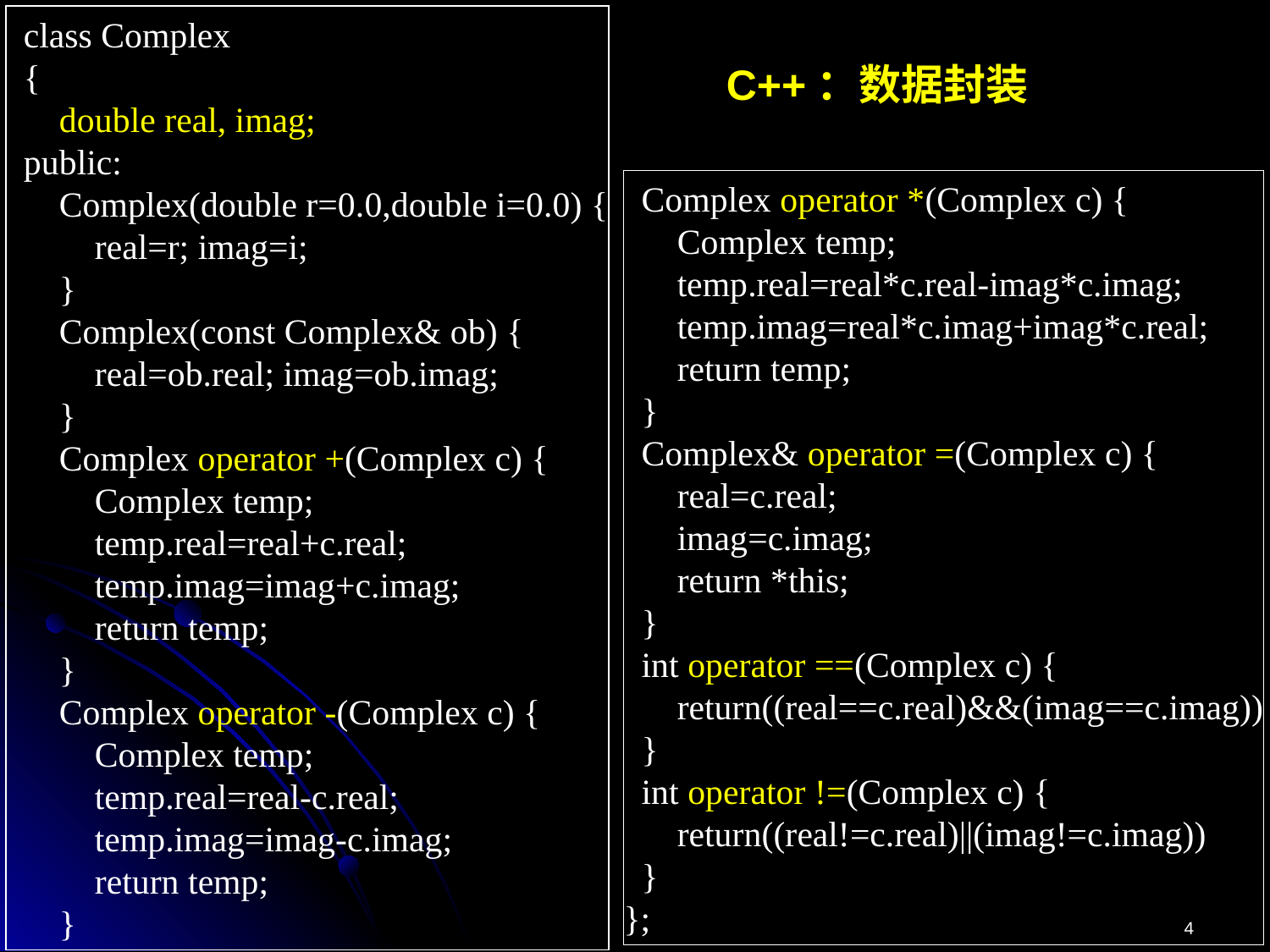

class Complex
  {
      double real, imag;
  public:
      Complex(double r=0.0,double i=0.0) {
          real=r; imag=i;
      }
      Complex(const Complex& ob) {
          real=ob.real; imag=ob.imag;
      }
      Complex operator +(Complex c) {
          Complex temp;
          temp.real=real+c.real;
          temp.imag=imag+c.imag;
          return temp;
      }
      Complex operator -(Complex c) {
          Complex temp;
          temp.real=real-c.real;
          temp.imag=imag-c.imag;
          return temp;
      }
C++：数据封装
  Complex operator *(Complex c) {
      Complex temp;
      temp.real=real*c.real-imag*c.imag;
      temp.imag=real*c.imag+imag*c.real;
      return temp;
  }
  Complex& operator =(Complex c) {
      real=c.real;
      imag=c.imag;
      return *this;
  }
  int operator ==(Complex c) {
      return((real==c.real)&&(imag==c.imag))
  }
  int operator !=(Complex c) {
      return((real!=c.real)||(imag!=c.imag))
  }
};

4